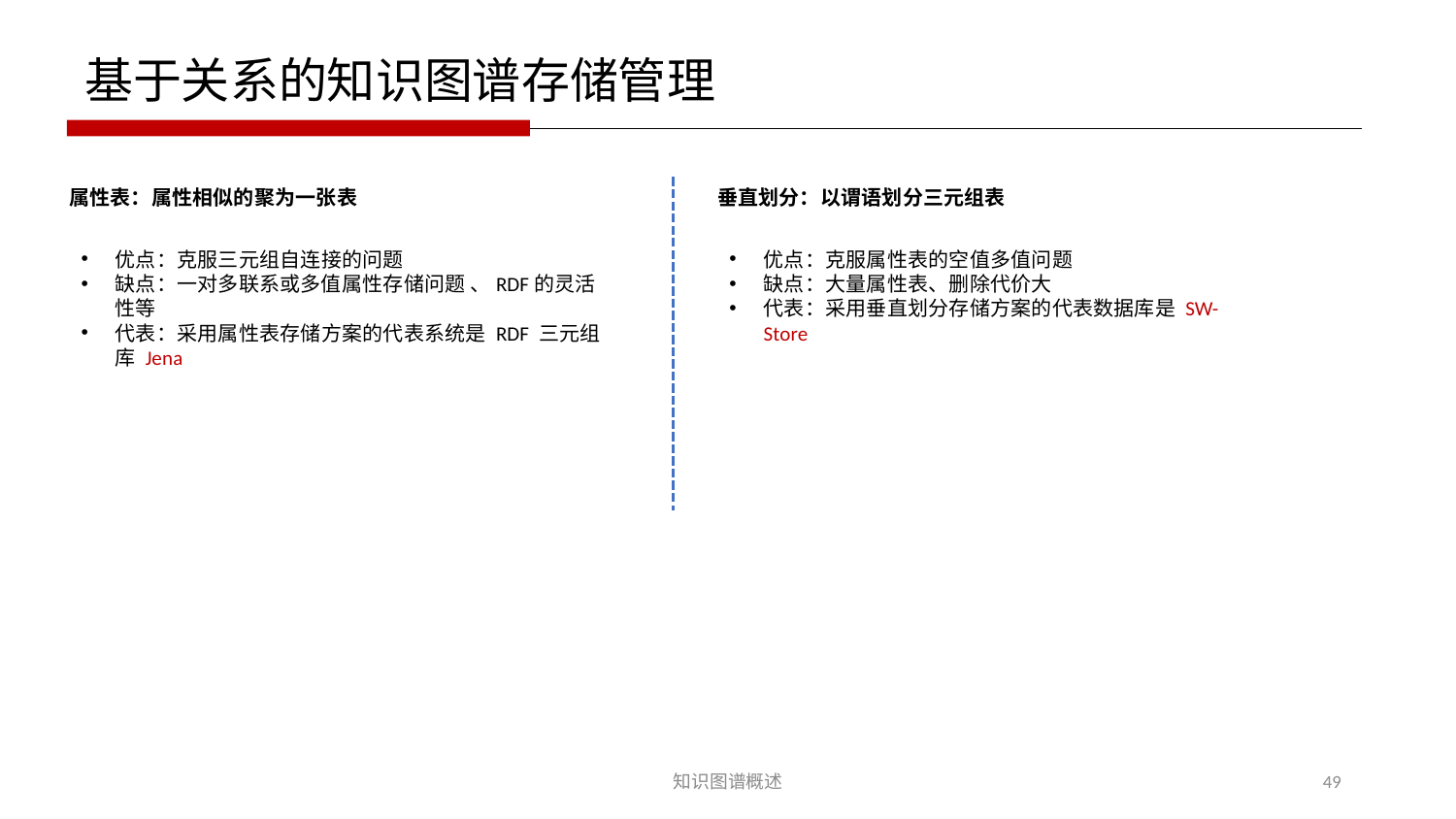

基于关系的知识图谱存储管理

属性表：属性相似的聚为一张表

垂直划分：以谓语划分三元组表
优点：克服三元组自连接的问题
缺点：一对多联系或多值属性存储问题 、RDF的灵活性等
代表：采用属性表存储方案的代表系统是 RDF 三元组库 Jena

优点：克服属性表的空值多值问题
缺点：大量属性表、删除代价大
代表：采用垂直划分存储方案的代表数据库是 SW-Store

知识图谱概述
49